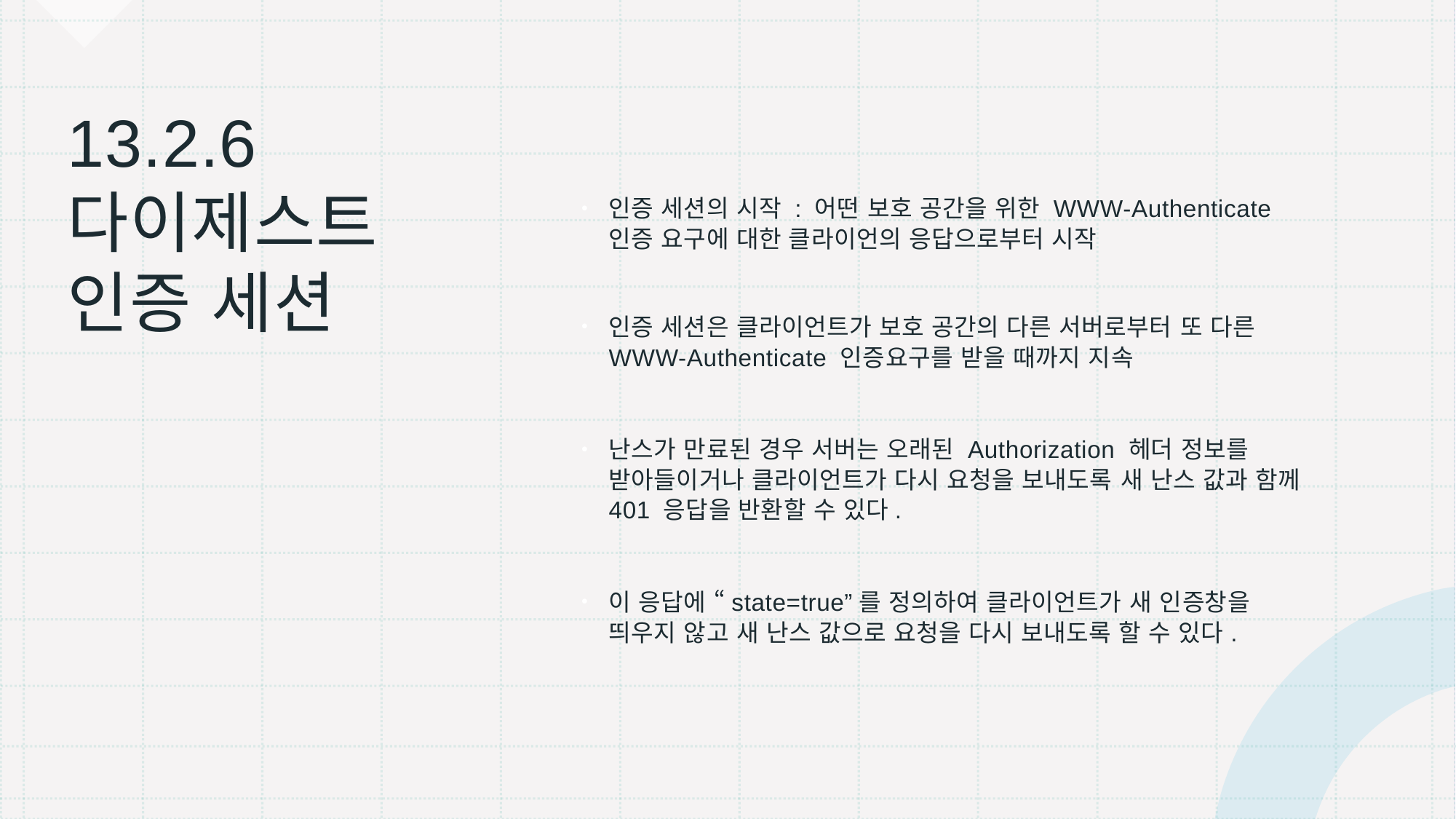

인증 세션의 시작 : 어떤 보호 공간을 위한 WWW-Authenticate 인증 요구에 대한 클라이언의 응답으로부터 시작

인증 세션은 클라이언트가 보호 공간의 다른 서버로부터 또 다른 WWW-Authenticate 인증요구를 받을 때까지 지속

난스가 만료된 경우 서버는 오래된 Authorization 헤더 정보를 받아들이거나 클라이언트가 다시 요청을 보내도록 새 난스 값과 함께 401 응답을 반환할 수 있다.

이 응답에 “state=true”를 정의하여 클라이언트가 새 인증창을 띄우지 않고 새 난스 값으로 요청을 다시 보내도록 할 수 있다.
# 13.2.6 다이제스트 인증 세션